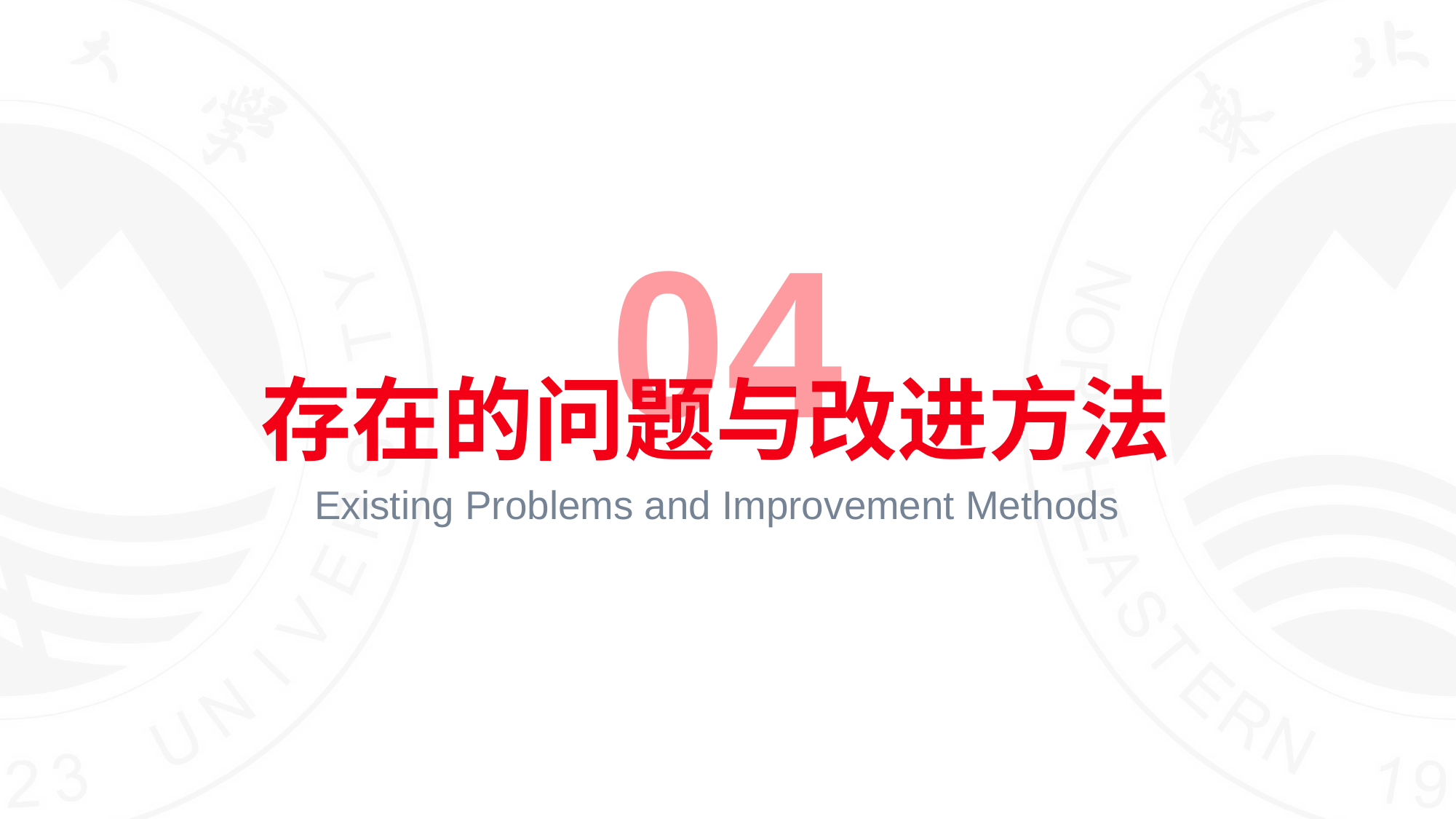

04
存在的问题与改进方法
Existing Problems and Improvement Methods